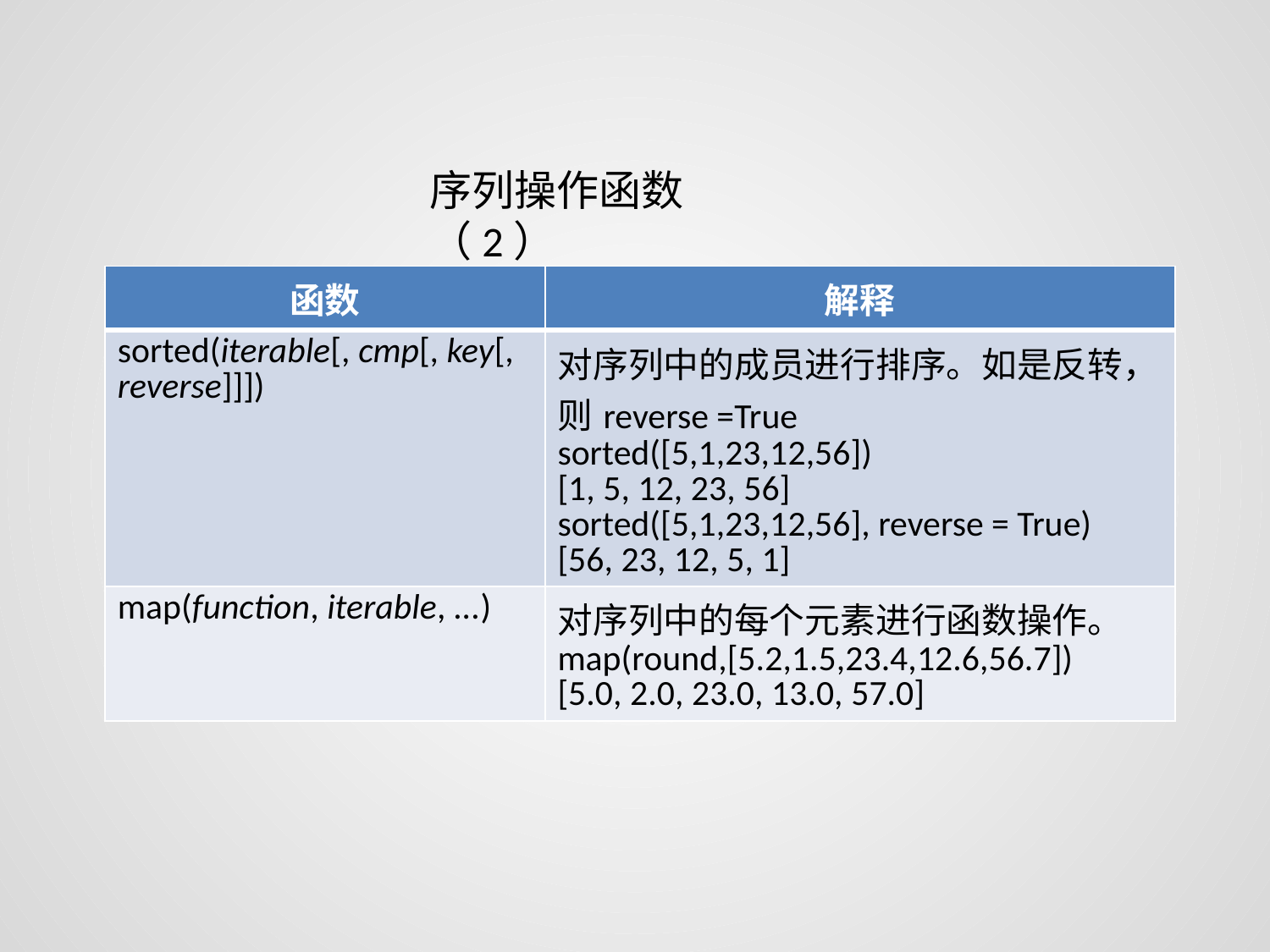

序列操作函数（2）
| 函数 | 解释 |
| --- | --- |
| sorted(iterable[, cmp[, key[, reverse]]]) | 对序列中的成员进行排序。如是反转，则reverse =True sorted([5,1,23,12,56]) [1, 5, 12, 23, 56] sorted([5,1,23,12,56], reverse = True) [56, 23, 12, 5, 1] |
| map(function, iterable, ...) | 对序列中的每个元素进行函数操作。 map(round,[5.2,1.5,23.4,12.6,56.7]) [5.0, 2.0, 23.0, 13.0, 57.0] |